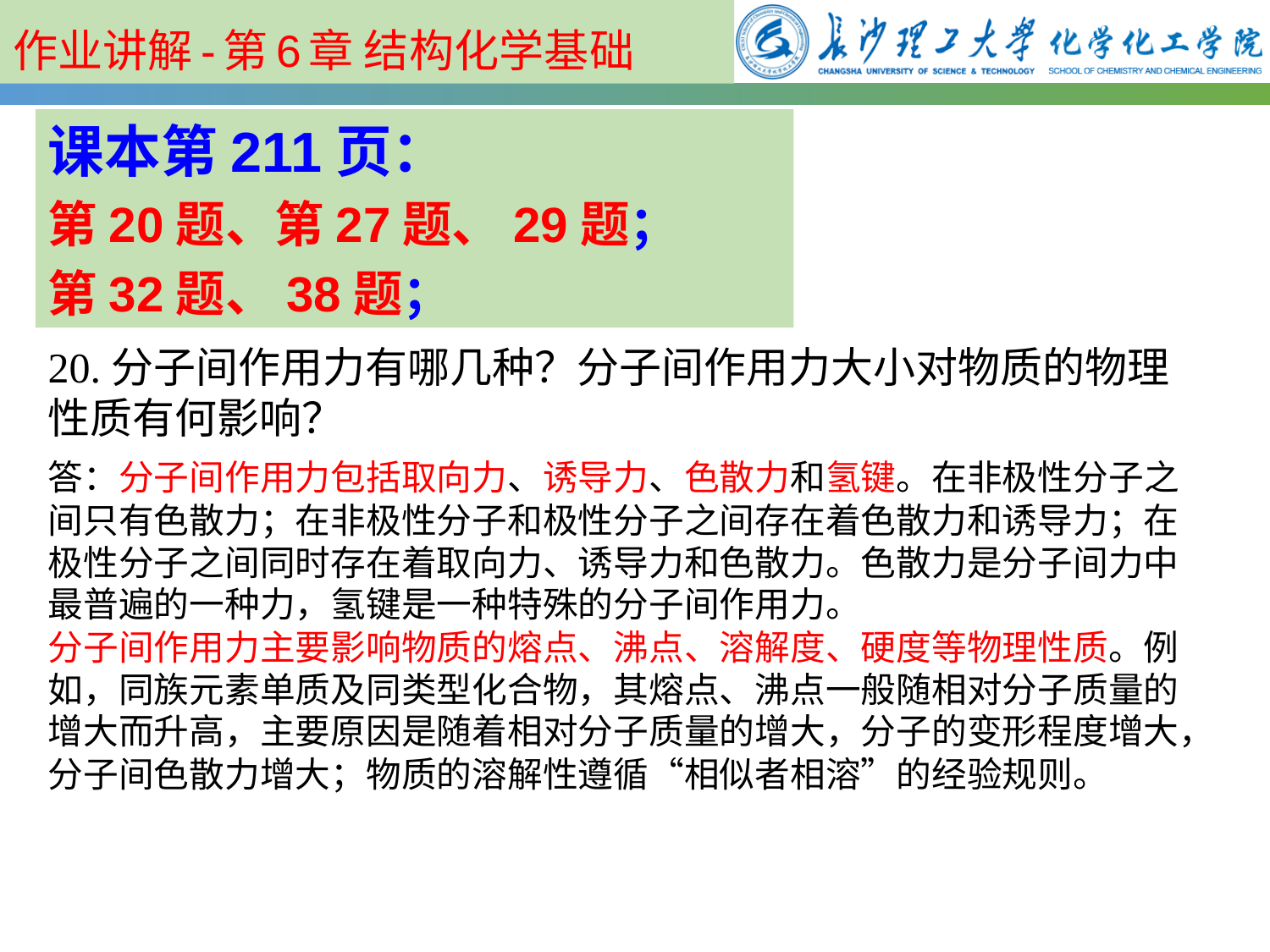

作业讲解-第6章 结构化学基础
课本第211页：
第20题、第27题、29题；
第32题、38题；
20.分子间作用力有哪几种？分子间作用力大小对物质的物理性质有何影响？
答：分子间作用力包括取向力、诱导力、色散力和氢键。在非极性分子之间只有色散力；在非极性分子和极性分子之间存在着色散力和诱导力；在极性分子之间同时存在着取向力、诱导力和色散力。色散力是分子间力中最普遍的一种力，氢键是一种特殊的分子间作用力。
分子间作用力主要影响物质的熔点、沸点、溶解度、硬度等物理性质。例如，同族元素单质及同类型化合物，其熔点、沸点一般随相对分子质量的增大而升高，主要原因是随着相对分子质量的增大，分子的变形程度增大，分子间色散力增大；物质的溶解性遵循“相似者相溶”的经验规则。

49